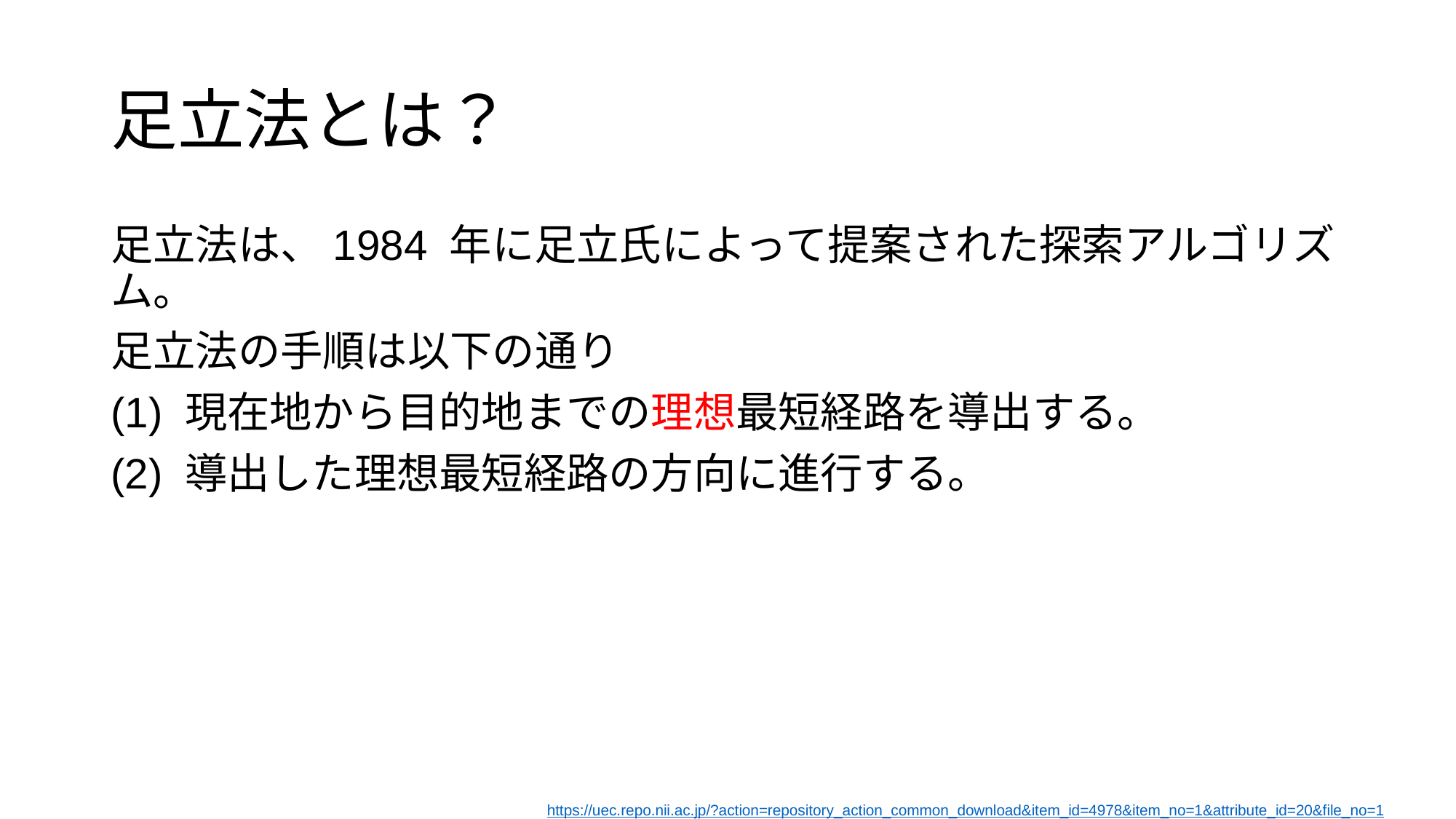

# 足立法とは？
足立法は、1984 年に足立氏によって提案された探索アルゴリズム。
足立法の手順は以下の通り
(1) 現在地から目的地までの理想最短経路を導出する。
(2) 導出した理想最短経路の方向に進行する。
https://uec.repo.nii.ac.jp/?action=repository_action_common_download&item_id=4978&item_no=1&attribute_id=20&file_no=1